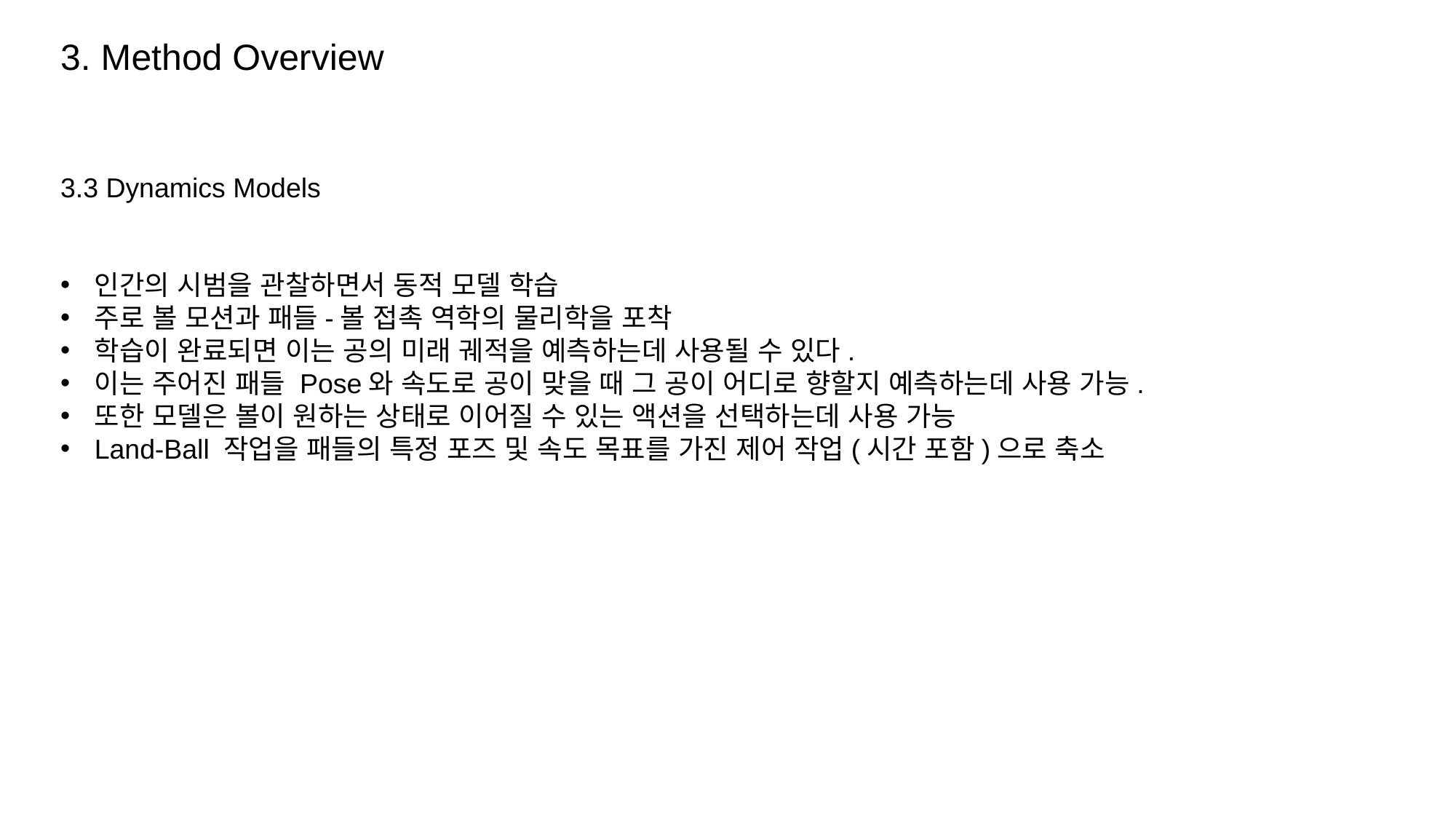

3. Method Overview
3.3 Dynamics Models
인간의 시범을 관찰하면서 동적 모델 학습
주로 볼 모션과 패들-볼 접촉 역학의 물리학을 포착
학습이 완료되면 이는 공의 미래 궤적을 예측하는데 사용될 수 있다.
이는 주어진 패들 Pose와 속도로 공이 맞을 때 그 공이 어디로 향할지 예측하는데 사용 가능.
또한 모델은 볼이 원하는 상태로 이어질 수 있는 액션을 선택하는데 사용 가능
Land-Ball 작업을 패들의 특정 포즈 및 속도 목표를 가진 제어 작업(시간 포함)으로 축소